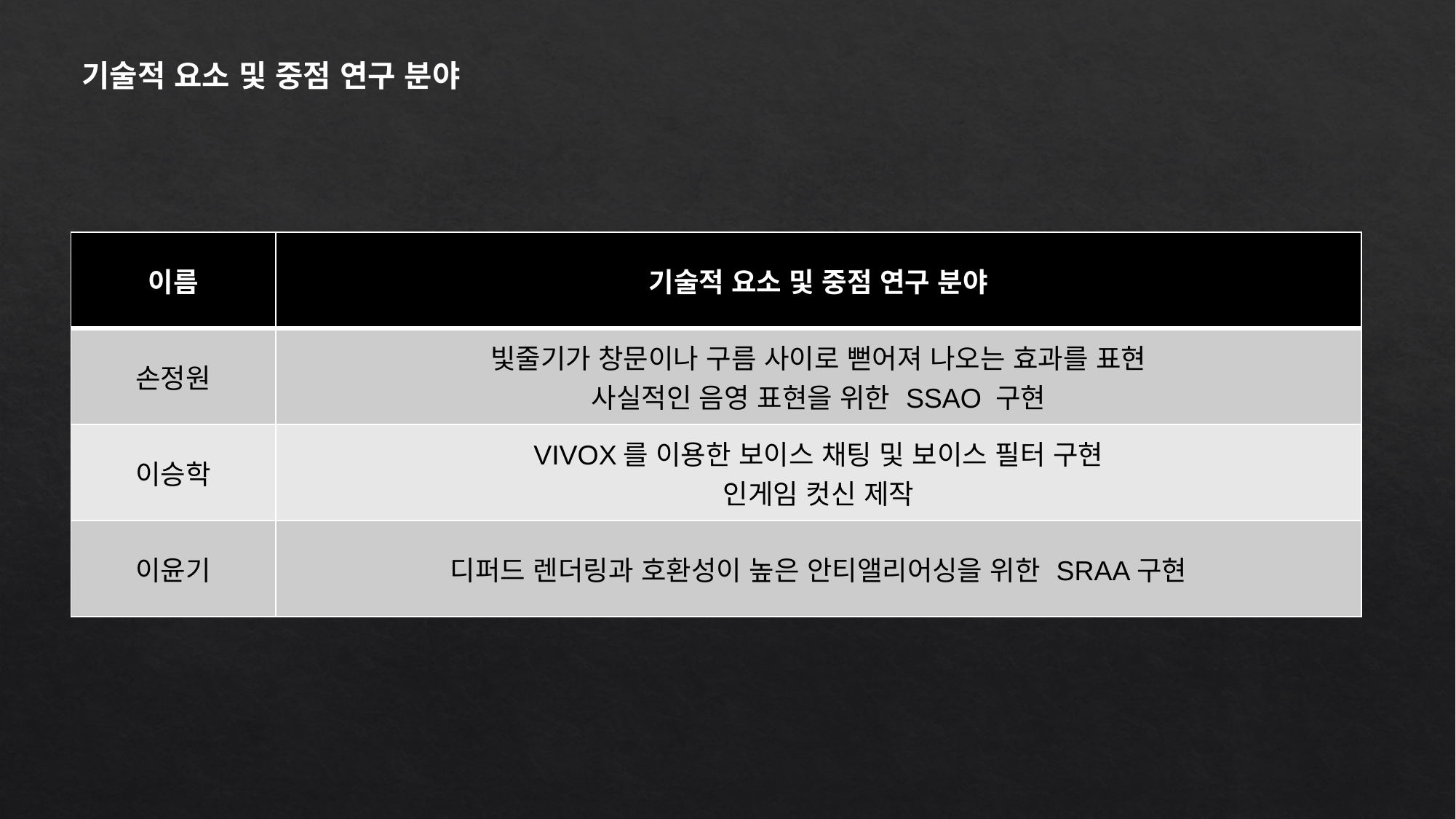

기술적 요소 및 중점 연구 분야
| 이름 | 기술적 요소 및 중점 연구 분야 |
| --- | --- |
| 손정원 | 빛줄기가 창문이나 구름 사이로 뻗어져 나오는 효과를 표현 사실적인 음영 표현을 위한 SSAO 구현 |
| 이승학 | VIVOX를 이용한 보이스 채팅 및 보이스 필터 구현 인게임 컷신 제작 |
| 이윤기 | 디퍼드 렌더링과 호환성이 높은 안티앨리어싱을 위한 SRAA구현 |